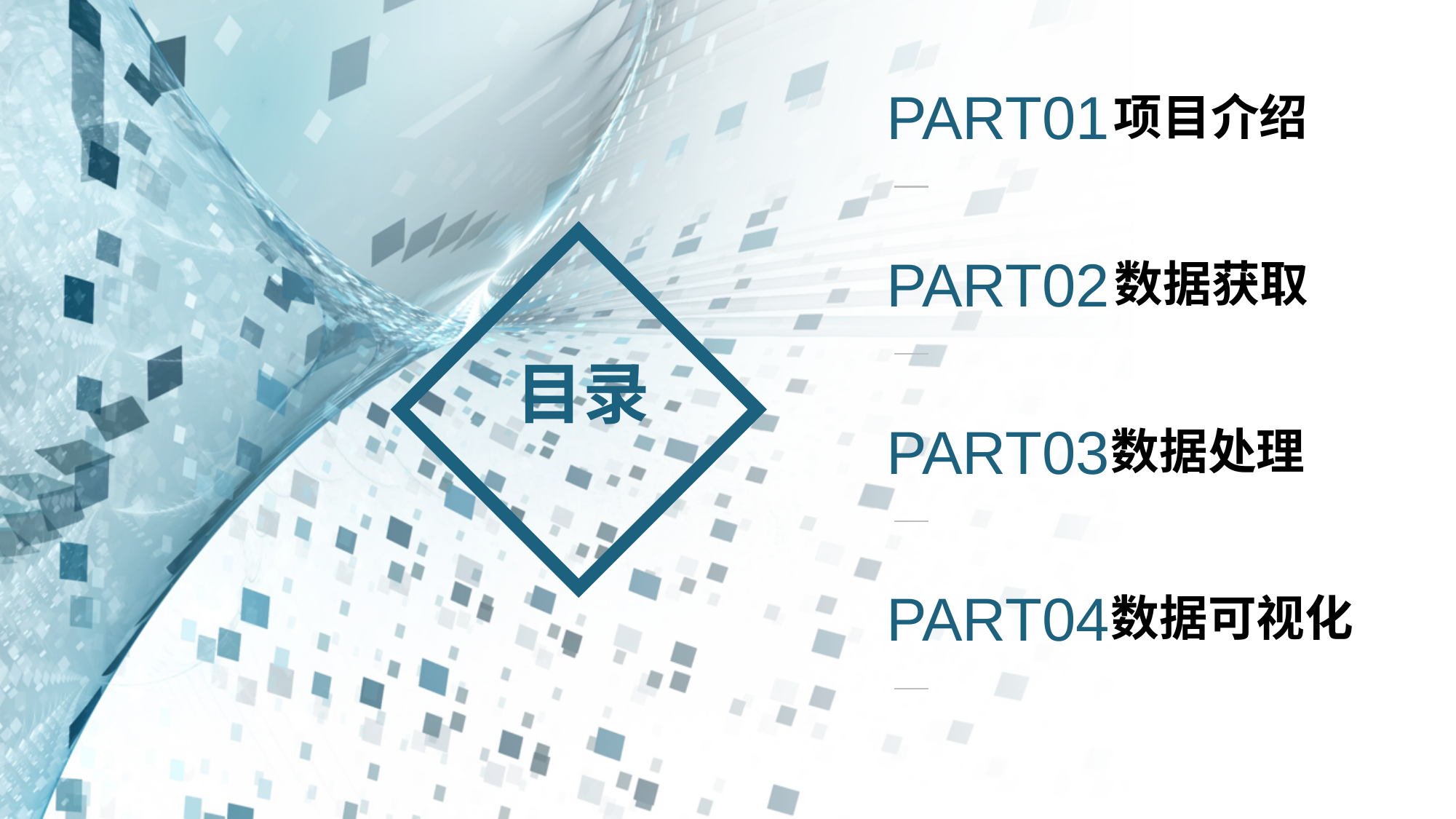

PART01

项目介绍
PART02

数据获取

    目录
PART03

数据处理
PART04

数据可视化